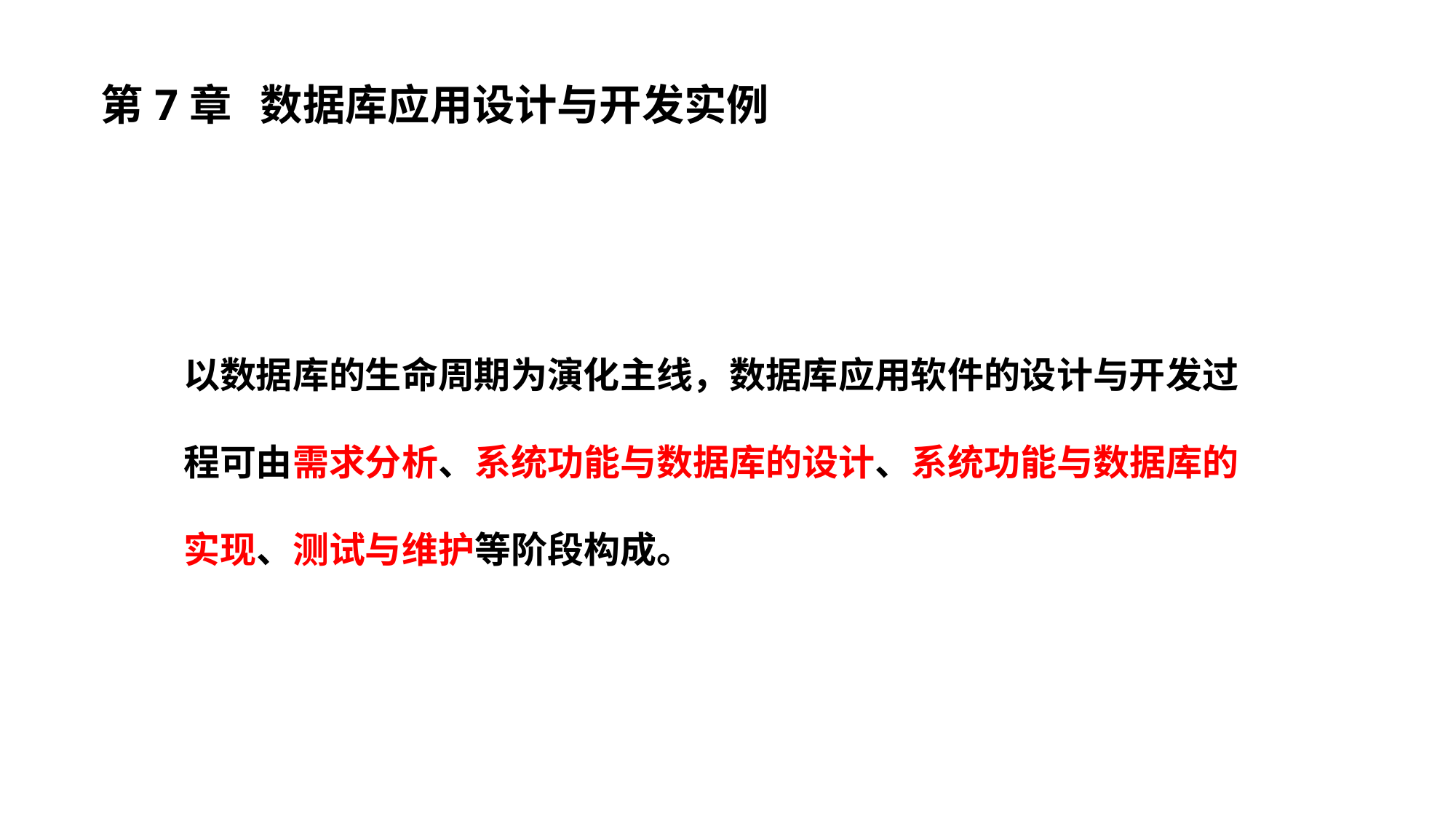

第7章   数据库应用设计与开发实例
以数据库的生命周期为演化主线，数据库应用软件的设计与开发过程可由需求分析、系统功能与数据库的设计、系统功能与数据库的实现、测试与维护等阶段构成。